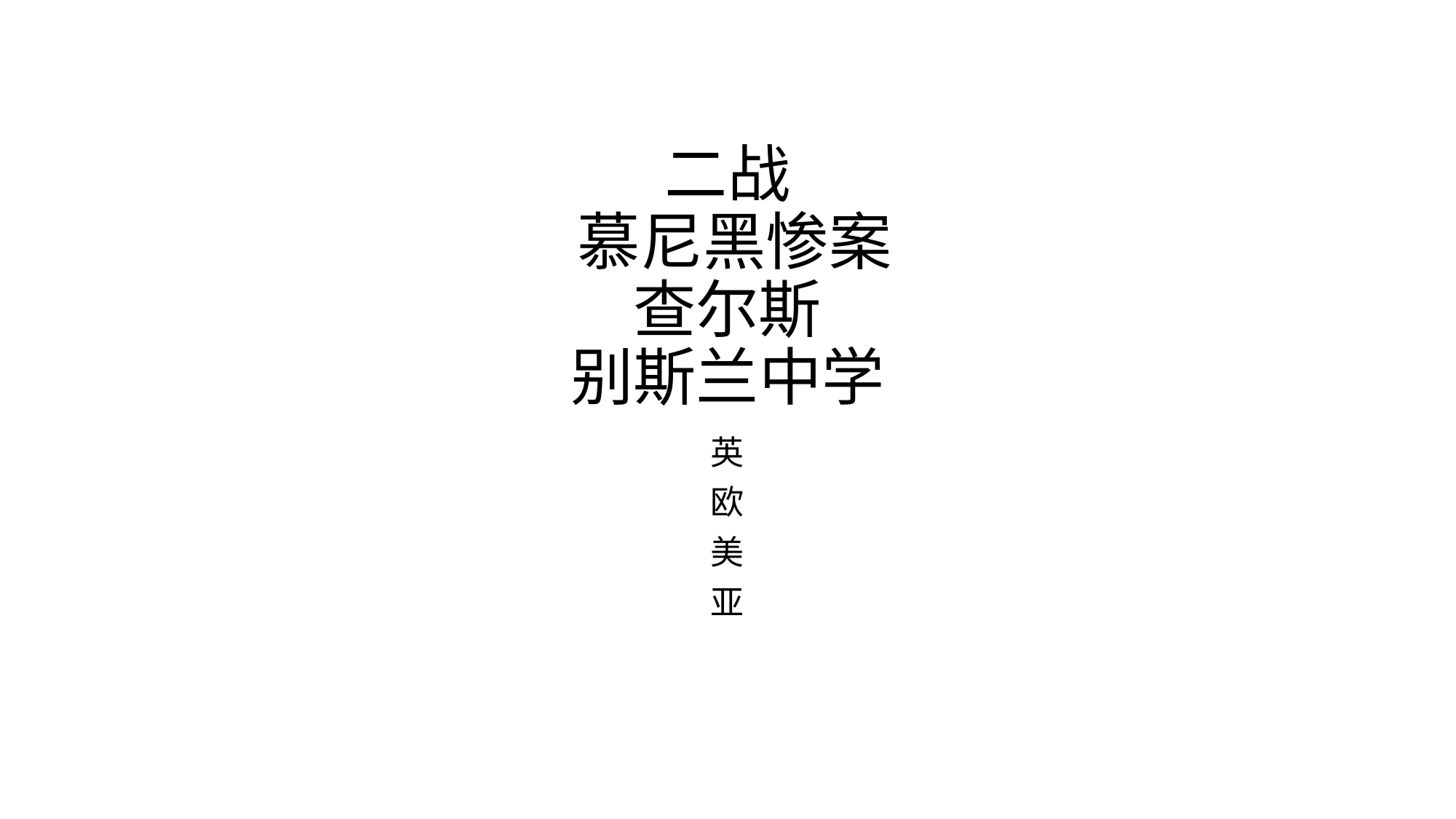

# 二战 慕尼黑惨案 查尔斯 别斯兰中学
英
欧
美
亚